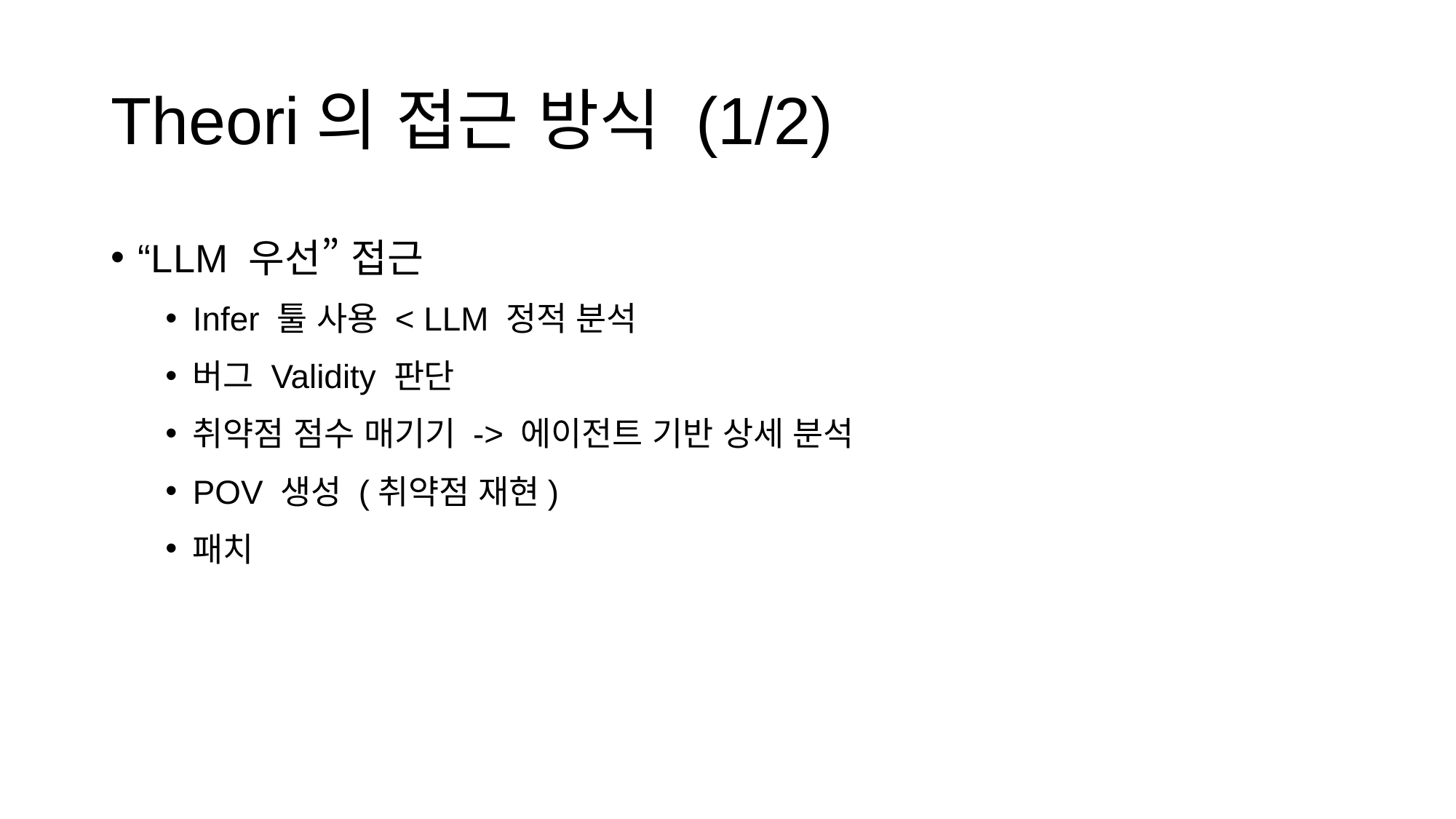

# Theori의 접근 방식 (1/2)
“LLM 우선” 접근
Infer 툴 사용 < LLM 정적 분석
버그 Validity 판단
취약점 점수 매기기 -> 에이전트 기반 상세 분석
POV 생성 (취약점 재현)
패치